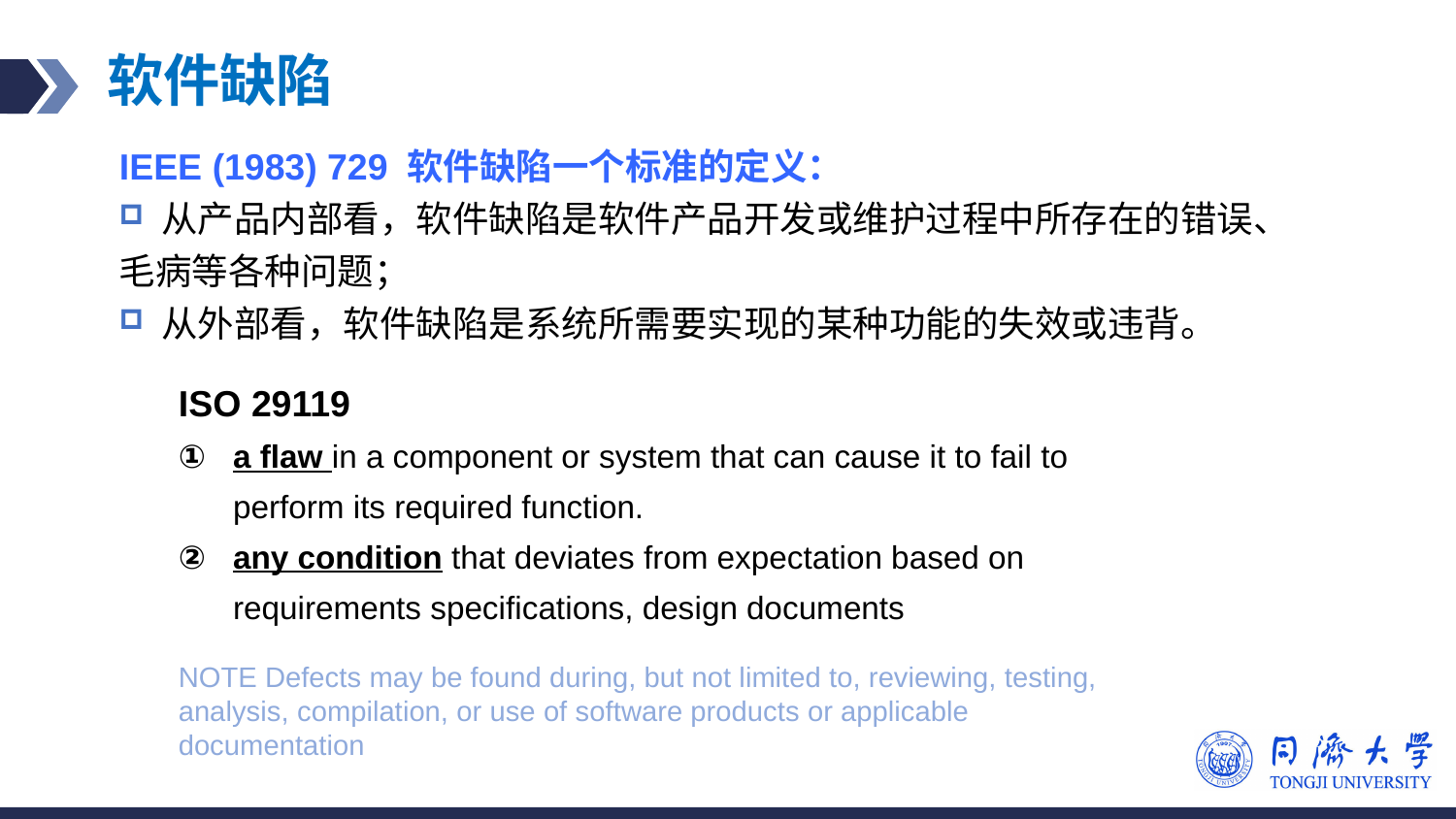

# 软件缺陷
IEEE (1983) 729 软件缺陷一个标准的定义：
 从产品内部看，软件缺陷是软件产品开发或维护过程中所存在的错误、毛病等各种问题；
 从外部看，软件缺陷是系统所需要实现的某种功能的失效或违背。
ISO 29119
a flaw in a component or system that can cause it to fail to perform its required function.
any condition that deviates from expectation based on requirements specifications, design documents

NOTE Defects may be found during, but not limited to, reviewing, testing, analysis, compilation, or use of software products or applicable documentation